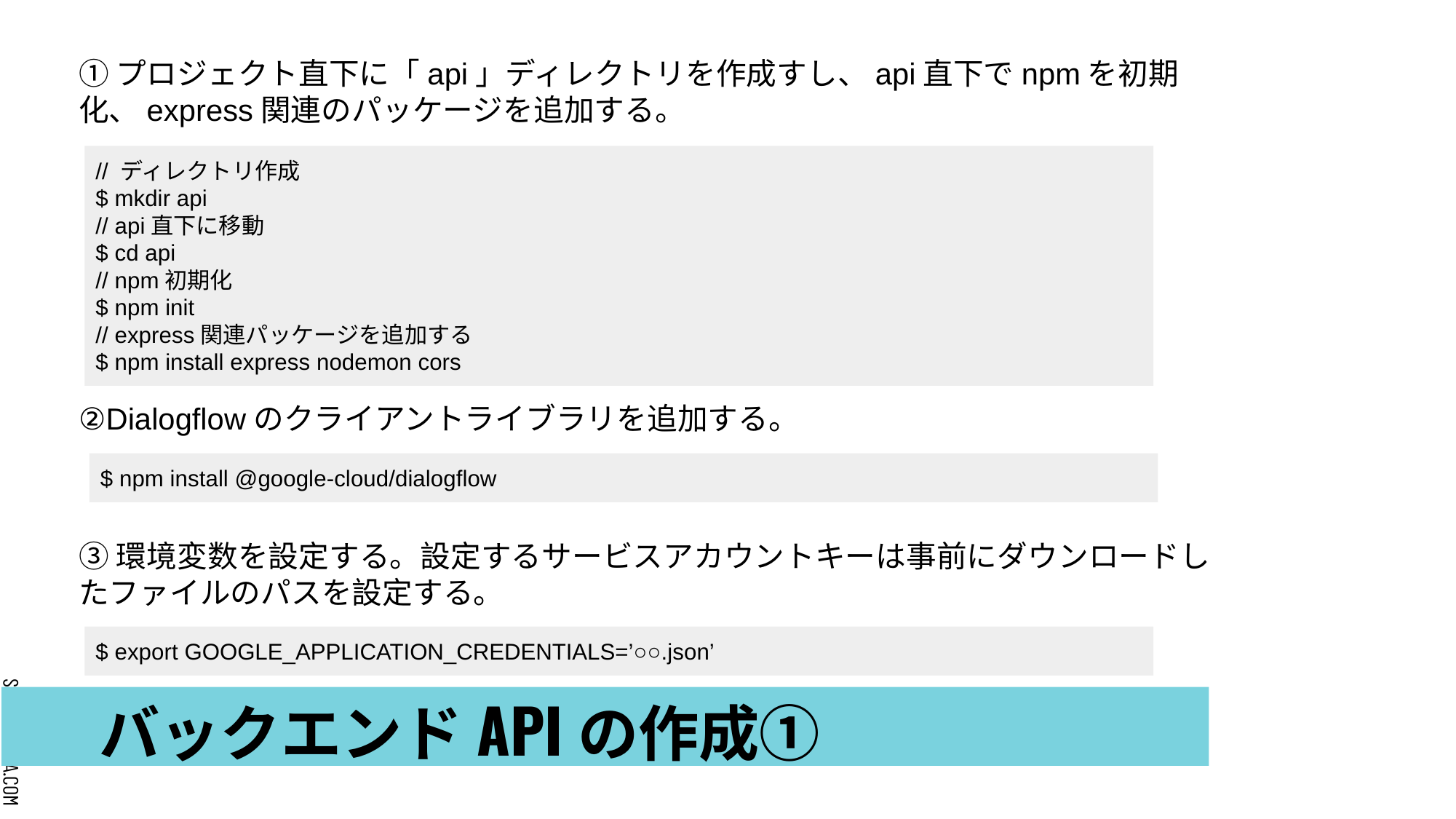

①プロジェクト直下に「api」ディレクトリを作成すし、api直下でnpmを初期化、express関連のパッケージを追加する。
// ディレクトリ作成
$ mkdir api
// api直下に移動
$ cd api
// npm初期化
$ npm init
// express関連パッケージを追加する
$ npm install express nodemon cors
②Dialogflowのクライアントライブラリを追加する。
$ npm install @google-cloud/dialogflow
③環境変数を設定する。設定するサービスアカウントキーは事前にダウンロードしたファイルのパスを設定する。
$ export GOOGLE_APPLICATION_CREDENTIALS=’○○.json’
# バックエンドAPIの作成①